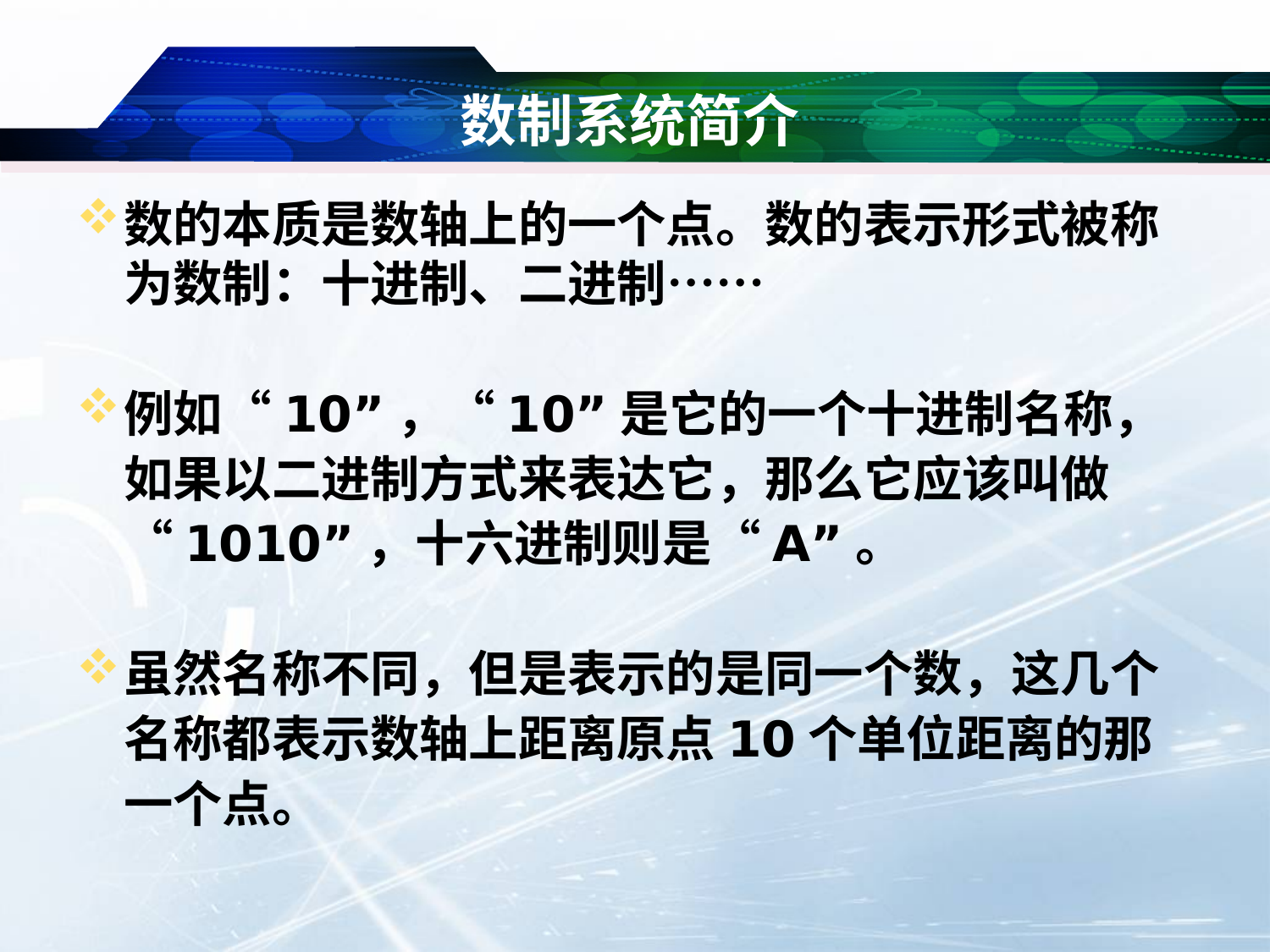

# 数制系统简介
数的本质是数轴上的一个点。数的表示形式被称为数制：十进制、二进制……

例如“10”，“10”是它的一个十进制名称，如果以二进制方式来表达它，那么它应该叫做“1010”，十六进制则是“A”。

虽然名称不同，但是表示的是同一个数，这几个名称都表示数轴上距离原点10个单位距离的那一个点。